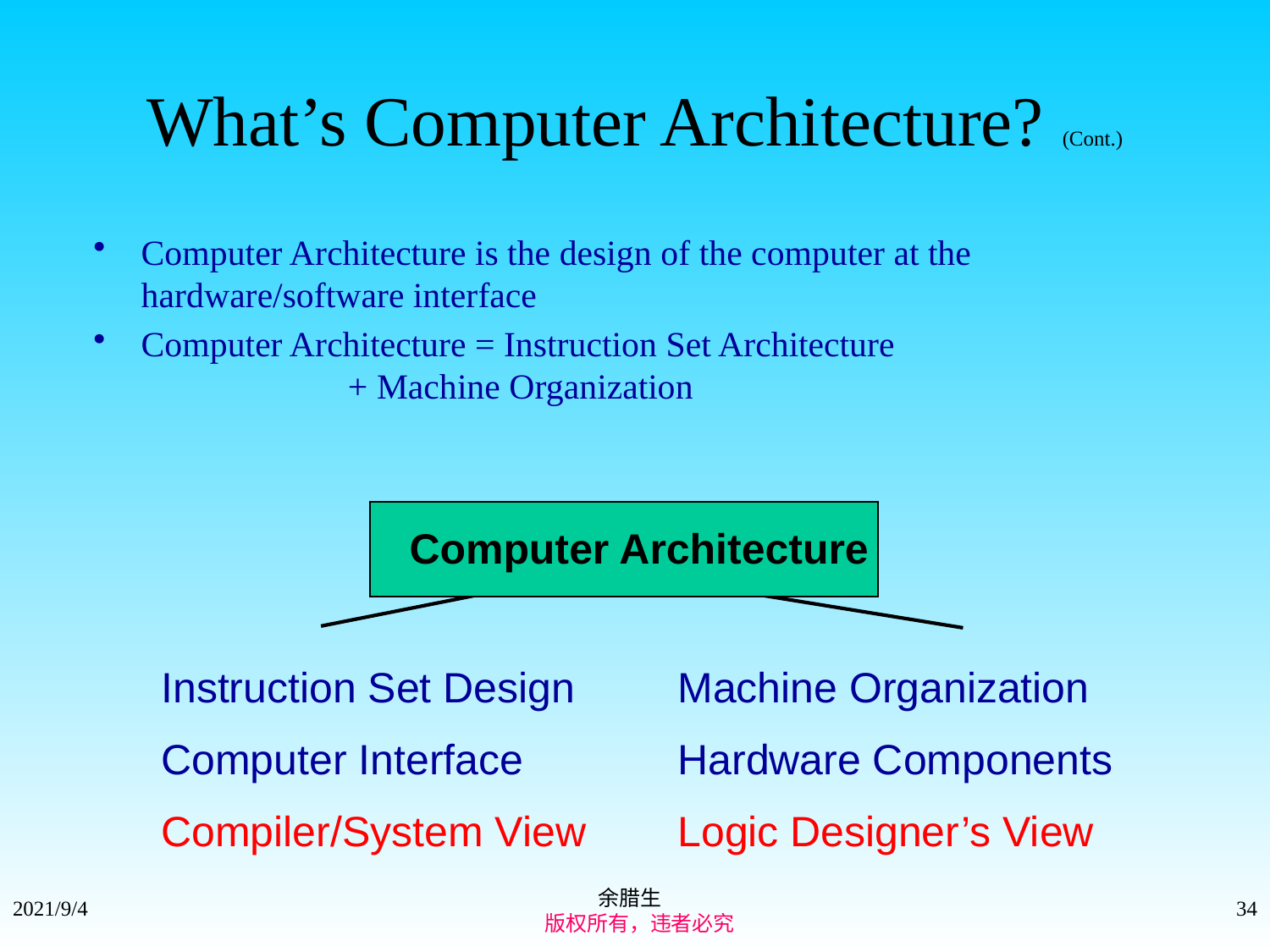

# What’s Computer Architecture? (Cont.)
Computer Architecture is the design of the computer at the hardware/software interface
Computer Architecture = Instruction Set Architecture 			         + Machine Organization

Computer Architecture

Instruction Set Design	Machine Organization
Computer Interface	Hardware Components
Compiler/System View	Logic Designer’s View

余腊生
 版权所有，违者必究
2021/9/4
34